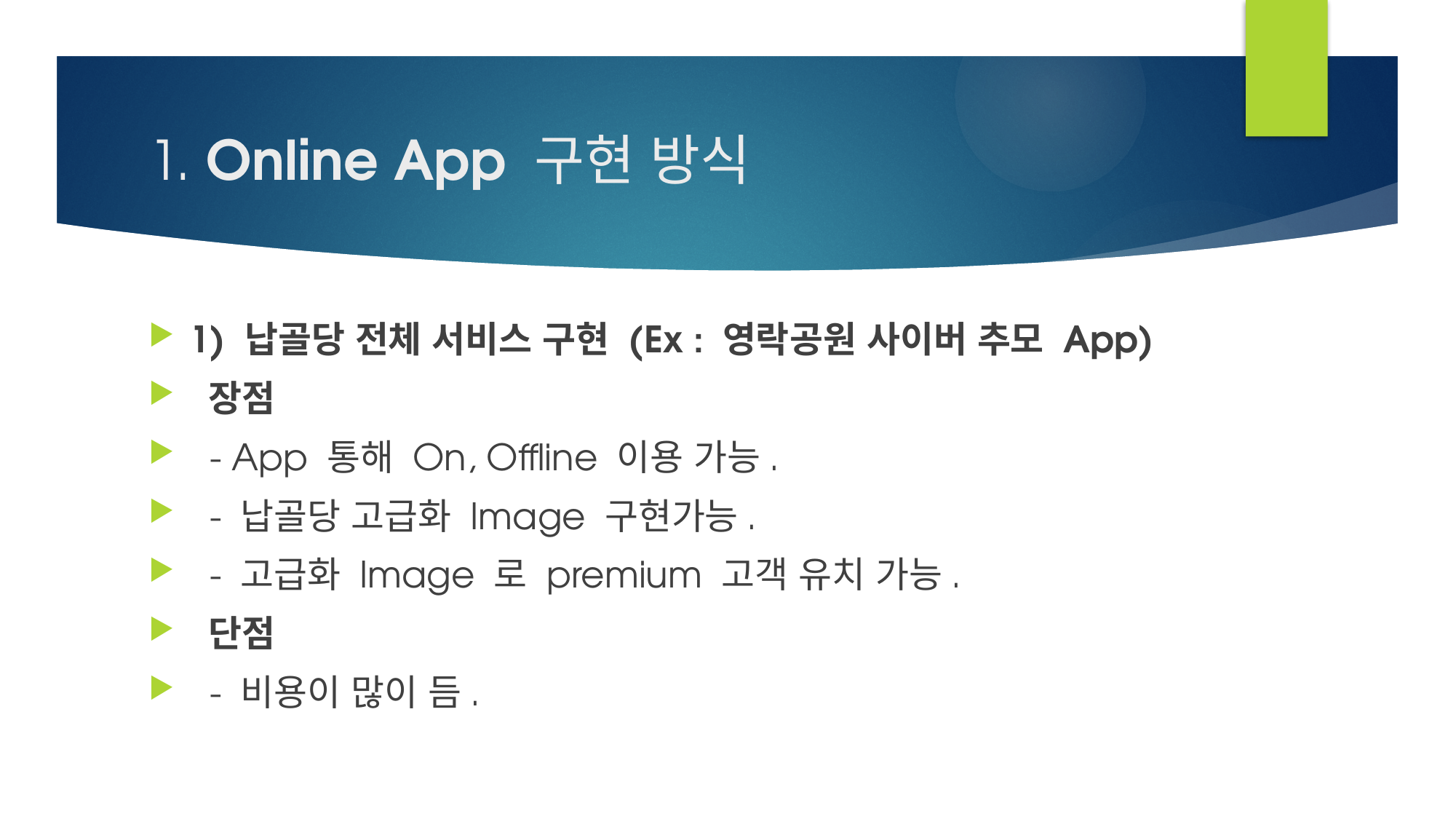

# 1. Online App 구현 방식
1) 납골당 전체 서비스 구현 (Ex : 영락공원 사이버 추모 App)
 장점
  - App 통해 On, Offline 이용 가능.
  - 납골당 고급화 Image 구현가능.
  - 고급화 Image 로 premium 고객 유치 가능.
 단점
  - 비용이 많이 듬.